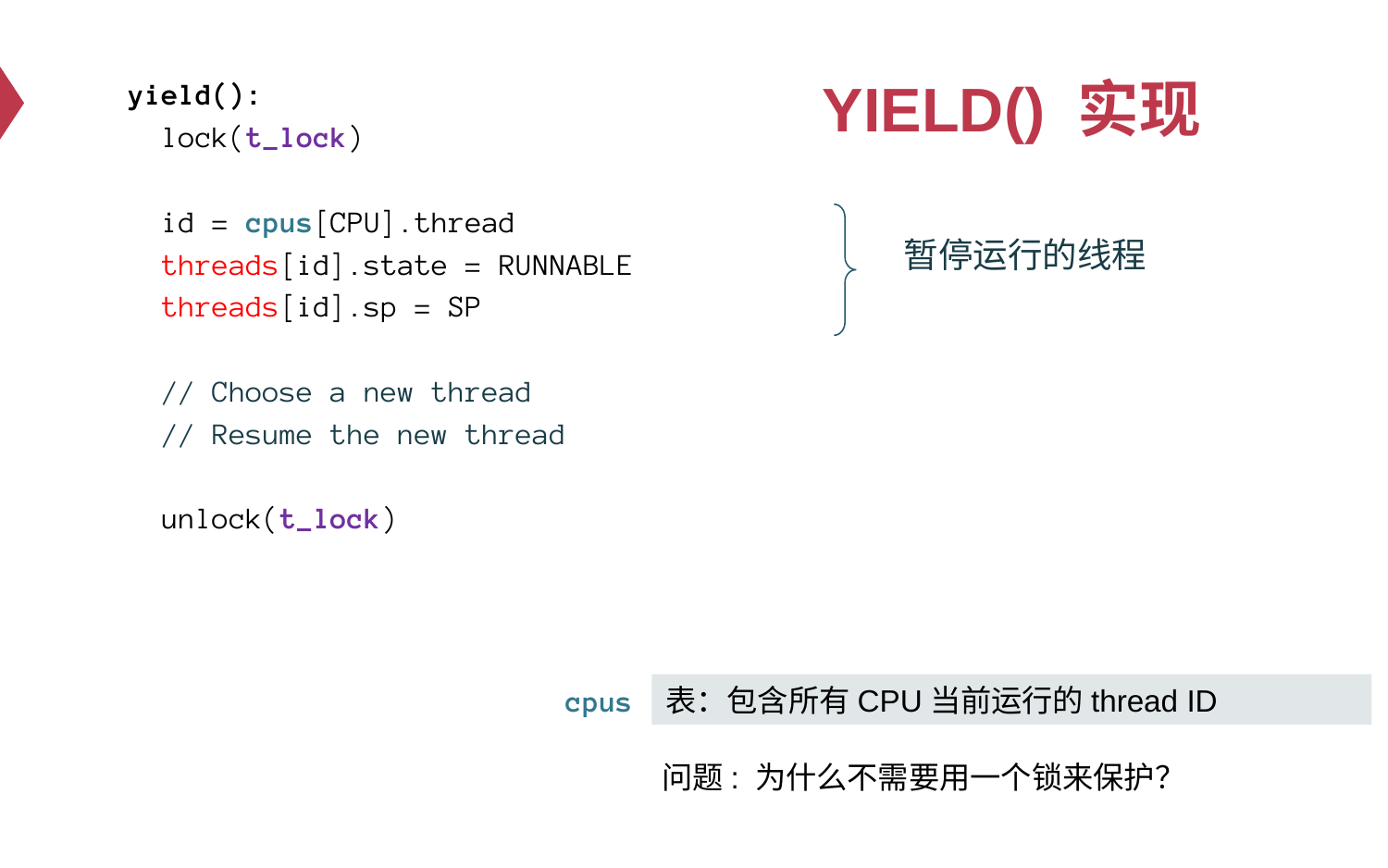

# YIELD() 实现
yield():
  lock(t_lock)

  id = cpus[CPU].thread
  threads[id].state = RUNNABLE
  threads[id].sp = SP

  // Choose a new thread
  // Resume the new thread

  unlock(t_lock)

暂停运行的线程
cpus
表：包含所有CPU当前运行的thread ID
问题: 为什么不需要用一个锁来保护？